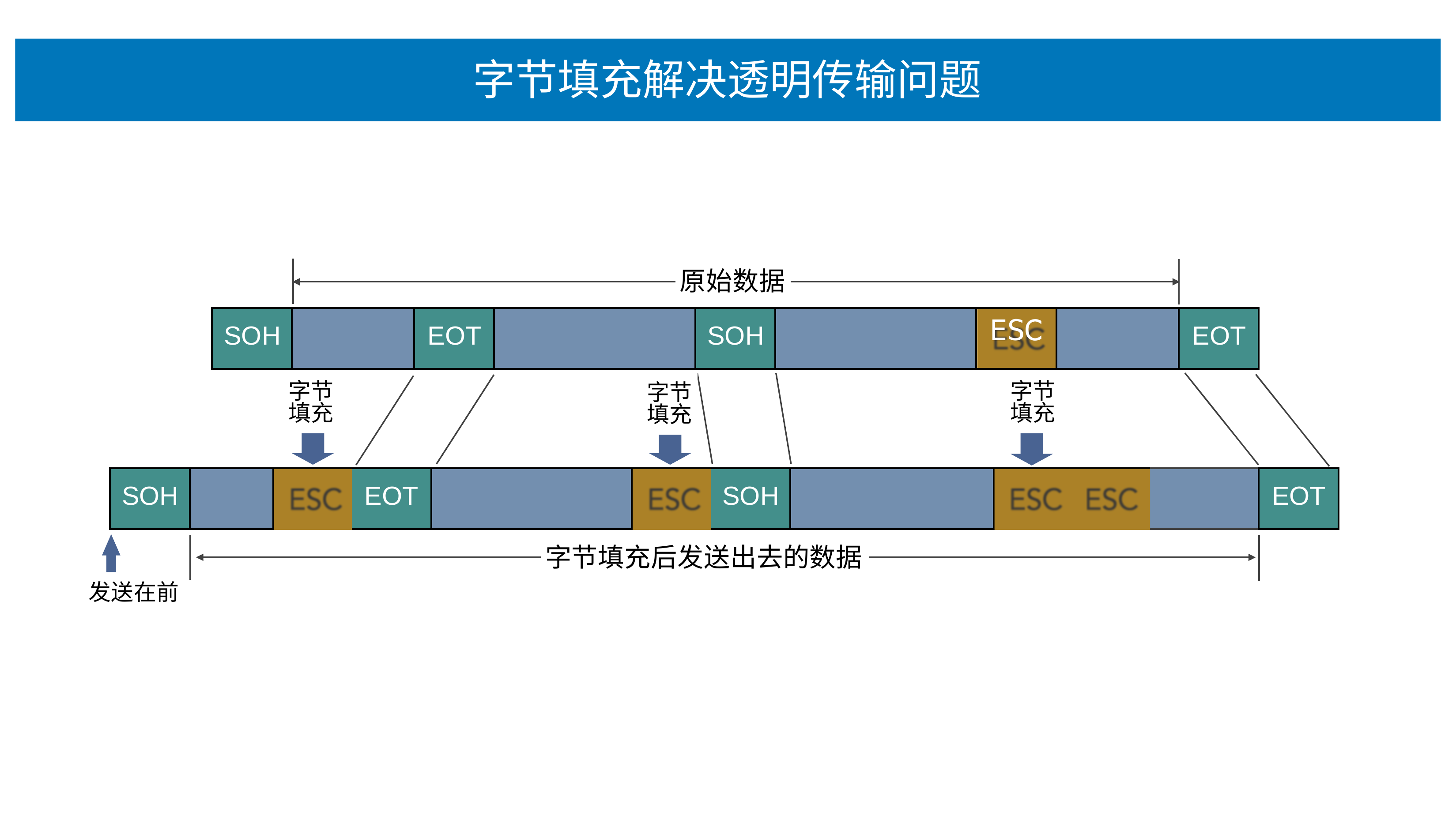

# 字节填充解决透明传输问题

原始数据

| SOH |  | EOT |  | SOH |  | ESC |  | EOT |
| --- | --- | --- | --- | --- | --- | --- | --- | --- |

字节 填充
字节 填充
字节 填充

| SOH |  | ESC | EOT |  | ESC | SOH |  | ESC | ESC |  | EOT |
| --- | --- | --- | --- | --- | --- | --- | --- | --- | --- | --- | --- |

字节填充后发送出去的数据

发送在前